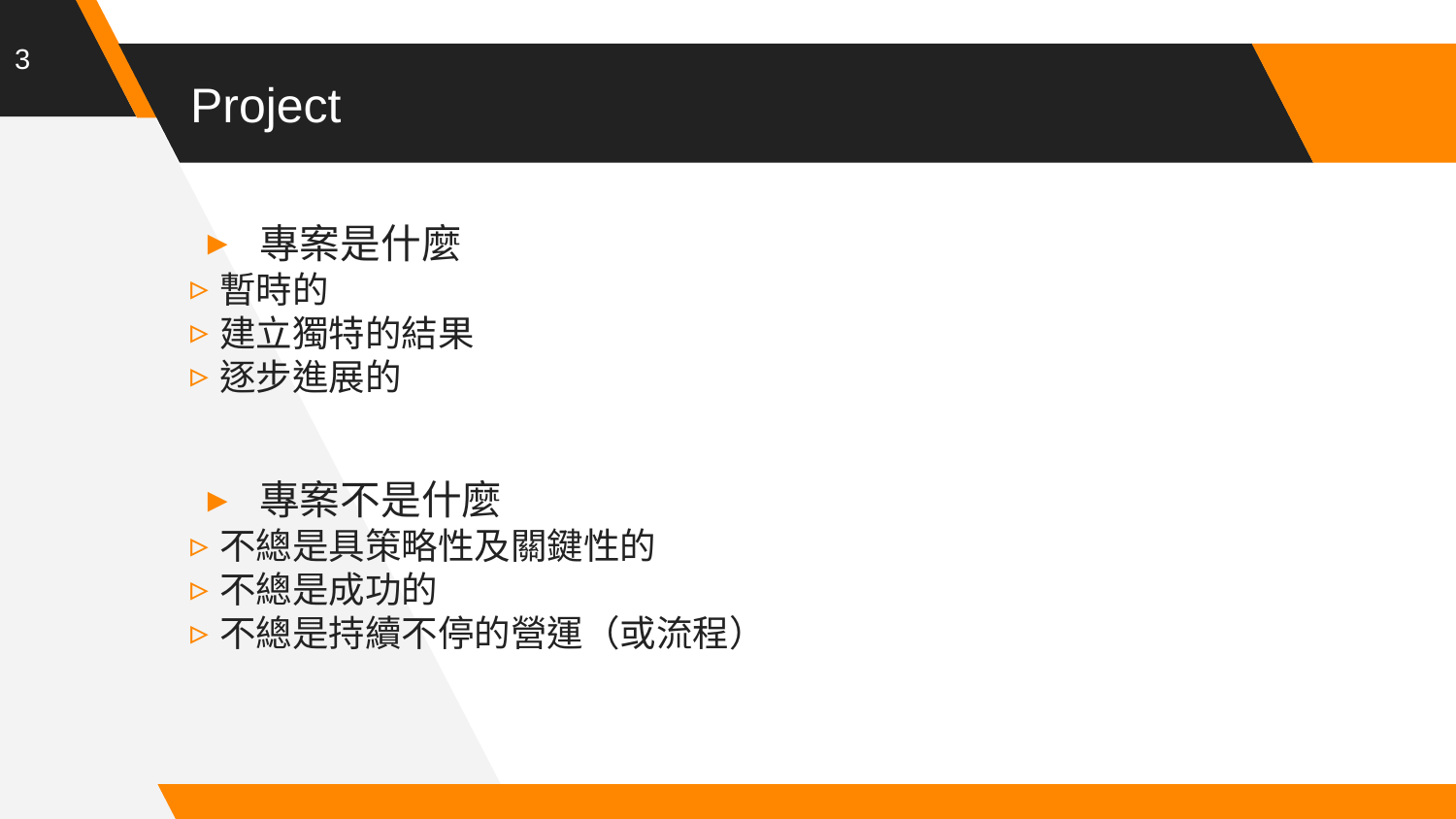

3
# Project
專案是什麼
暫時的
建立獨特的結果
逐步進展的

專案不是什麼
不總是具策略性及關鍵性的
不總是成功的
不總是持續不停的營運（或流程）